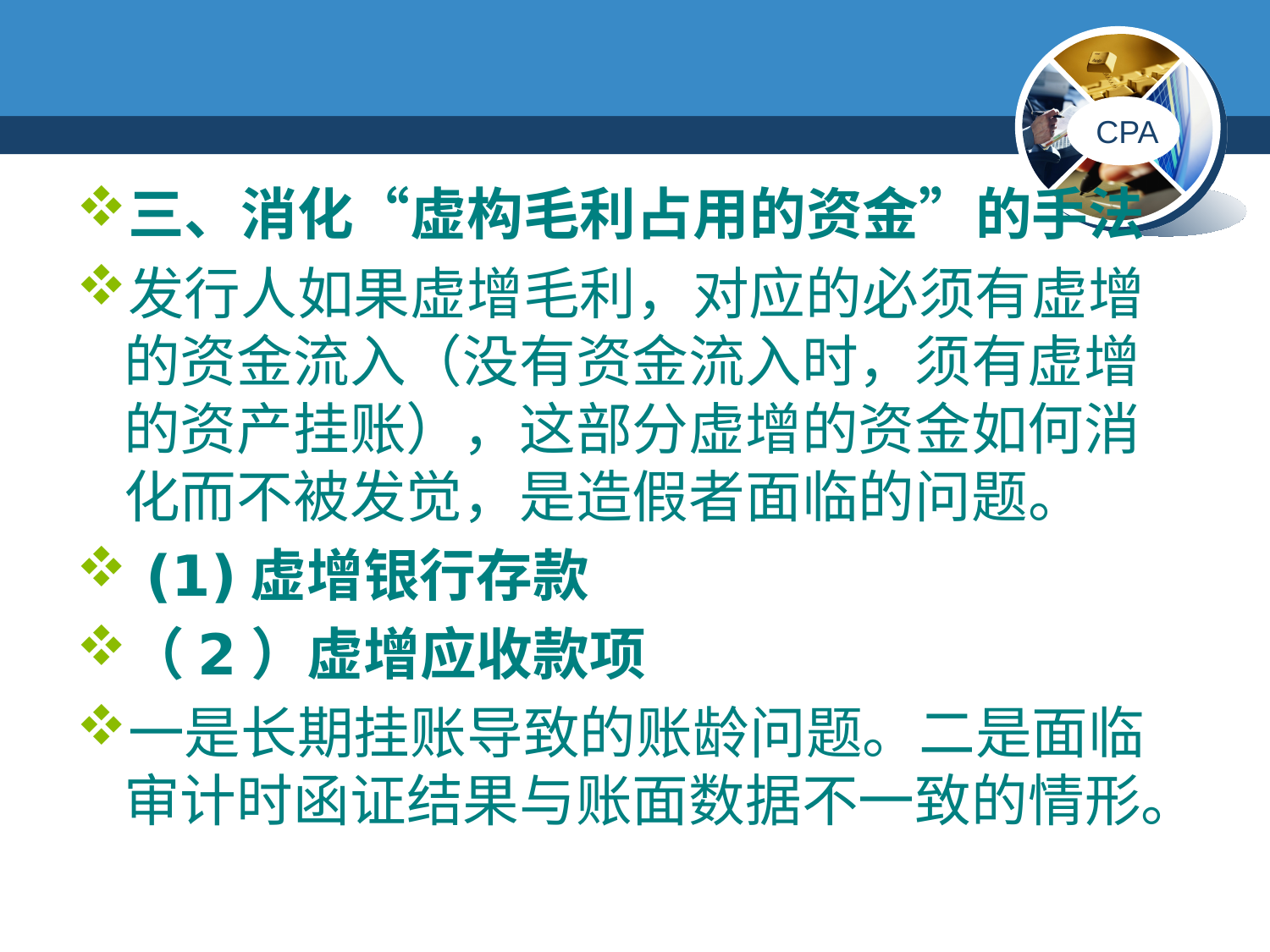

#
三、消化“虚构毛利占用的资金”的手法
发行人如果虚增毛利，对应的必须有虚增的资金流入（没有资金流入时，须有虚增的资产挂账），这部分虚增的资金如何消化而不被发觉，是造假者面临的问题。
 (1)虚增银行存款
（2）虚增应收款项
一是长期挂账导致的账龄问题。二是面临审计时函证结果与账面数据不一致的情形。